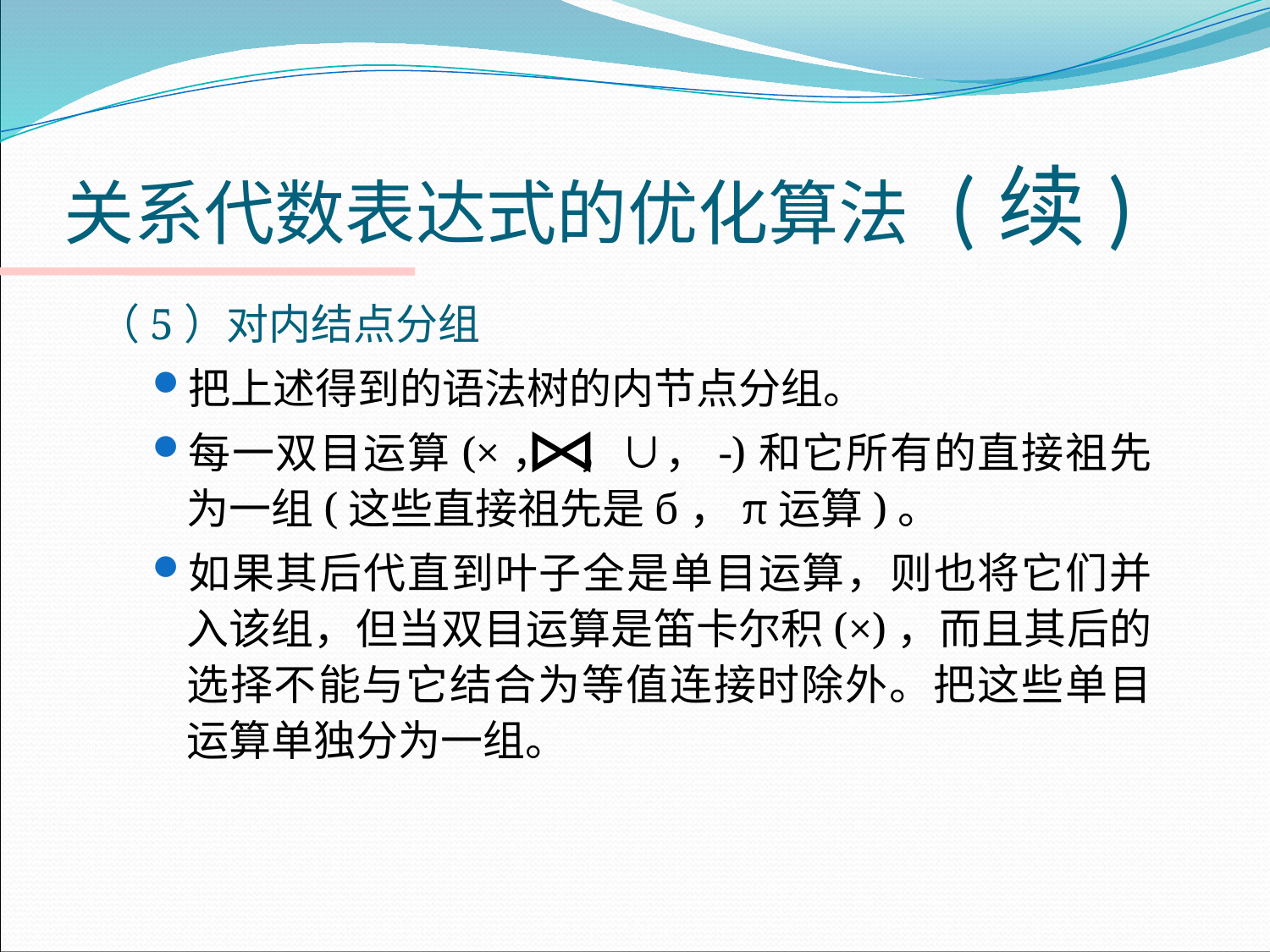

# 关系代数表达式的优化算法 (续)
（5）对内结点分组
把上述得到的语法树的内节点分组。
每一双目运算(×，  ，∪，-)和它所有的直接祖先为一组(这些直接祖先是б，π运算)。
如果其后代直到叶子全是单目运算，则也将它们并入该组，但当双目运算是笛卡尔积(×)，而且其后的选择不能与它结合为等值连接时除外。把这些单目运算单独分为一组。

874